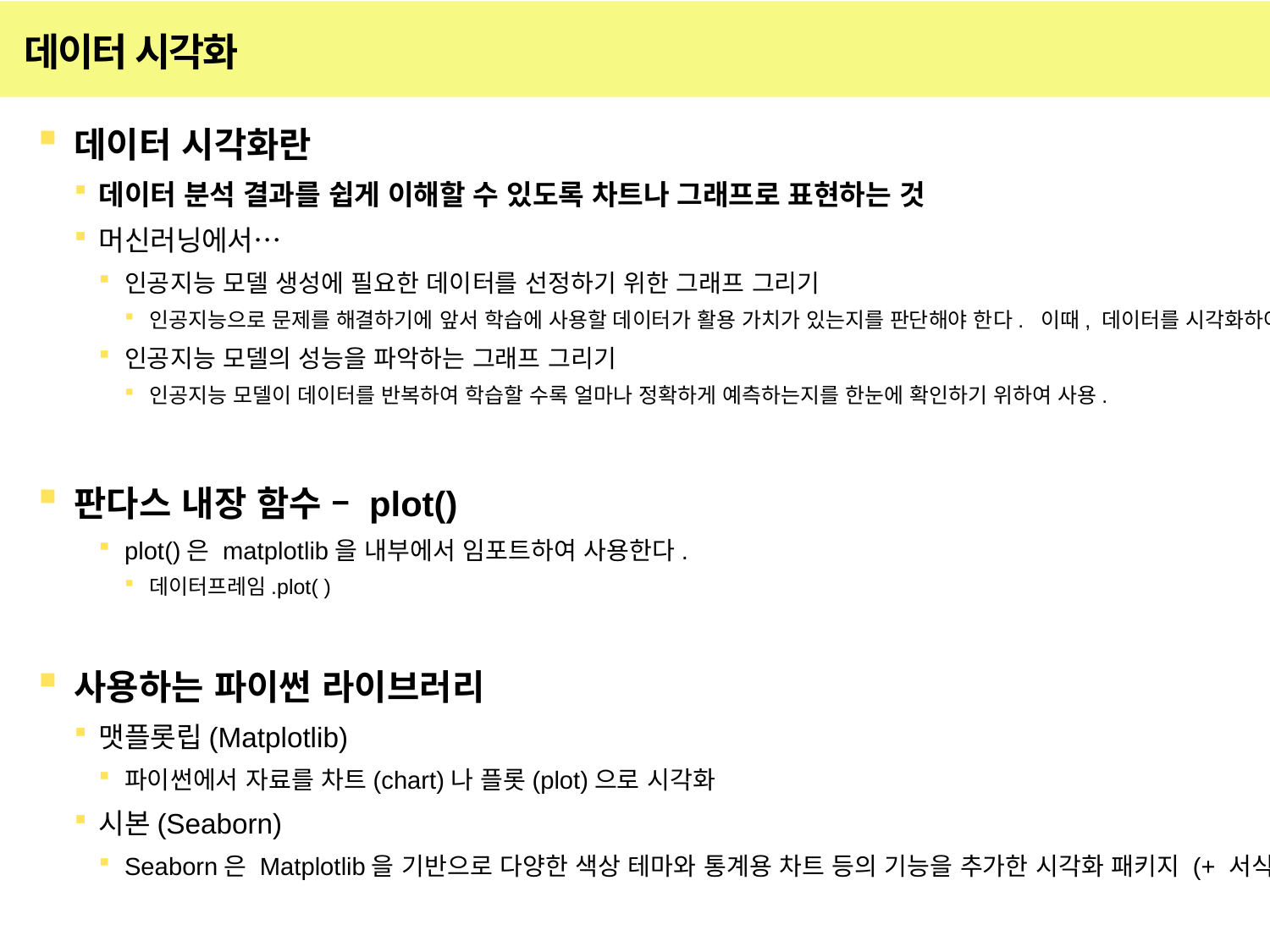

# 데이터 시각화
데이터 시각화란
데이터 분석 결과를 쉽게 이해할 수 있도록 차트나 그래프로 표현하는 것
머신러닝에서…
인공지능 모델 생성에 필요한 데이터를 선정하기 위한 그래프 그리기
인공지능으로 문제를 해결하기에 앞서 학습에 사용할 데이터가 활용 가치가 있는지를 판단해야 한다.  이때, 데이터를 시각화하여 이를 판단할 수 있다.
인공지능 모델의 성능을 파악하는 그래프 그리기
인공지능 모델이 데이터를 반복하여 학습할 수록 얼마나 정확하게 예측하는지를 한눈에 확인하기 위하여 사용.

판다스 내장 함수 – plot()
plot()은 matplotlib을 내부에서 임포트하여 사용한다.
데이터프레임.plot( )

사용하는 파이썬 라이브러리
맷플롯립(Matplotlib)
파이썬에서 자료를 차트(chart)나 플롯(plot)으로 시각화
시본(Seaborn)
Seaborn은 Matplotlib을 기반으로 다양한 색상 테마와 통계용 차트 등의 기능을 추가한 시각화 패키지 (+ 서식 화려함 업그레이드)